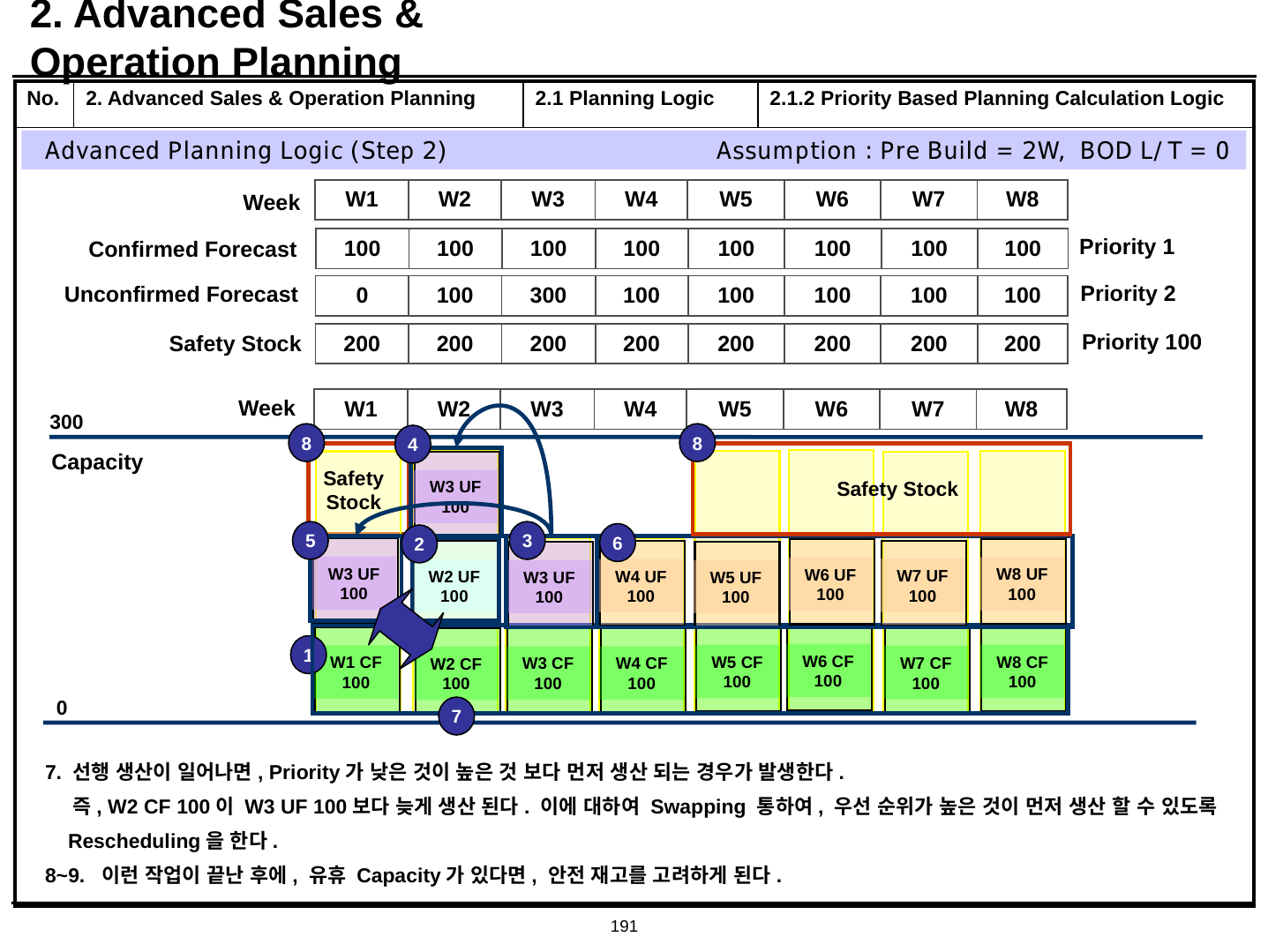

# 2. Advanced Sales & Operation Planning
| No. | 2. Advanced Sales & Operation Planning | 2.1 Planning Logic | 2.1.2 Priority Based Planning Calculation Logic |
| --- | --- | --- | --- |
|  |  |  |  |
Advanced Planning Logic (Step 2)                                      Assumption : Pre Build = 2W,  BOD L/T = 0
| W1 | W2 | W3 | W4 | W5 | W6 | W7 | W8 |
| --- | --- | --- | --- | --- | --- | --- | --- |
Week
Priority 1
Confirmed Forecast
| 100 | 100 | 100 | 100 | 100 | 100 | 100 | 100 |
| --- | --- | --- | --- | --- | --- | --- | --- |
Priority 2
Unconfirmed Forecast
| 0 | 100 | 300 | 100 | 100 | 100 | 100 | 100 |
| --- | --- | --- | --- | --- | --- | --- | --- |
Priority 100
Safety Stock
| 200 | 200 | 200 | 200 | 200 | 200 | 200 | 200 |
| --- | --- | --- | --- | --- | --- | --- | --- |
Week
| W1 | W2 | W3 | W4 | W5 | W6 | W7 | W8 |
| --- | --- | --- | --- | --- | --- | --- | --- |
300
8
8
4

Capacity

W3 UF 100

Safety Stock
Safety Stock
5
3
6
2

W3 UF 100

W8 UF 100

W6 UF 100

W7 UF 100

W2 UF 100

W4 UF 100

W3 UF 100

W5 UF 100

W6 CF 100

W8 CF 100

W5 CF 100

W1 CF 100

W7 CF 100

W3 CF 100

W4 CF 100

W2 CF 100
1
0
7

7. 선행 생산이 일어나면, Priority가 낮은 것이 높은 것 보다 먼저 생산 되는 경우가 발생한다.
    즉, W2 CF 100이 W3 UF 100보다 늦게 생산 된다. 이에 대하여 Swapping 통하여, 우선 순위가 높은 것이 먼저 생산 할 수 있도록
    Rescheduling을 한다.
8~9.  이런 작업이 끝난 후에, 유휴 Capacity가 있다면, 안전 재고를 고려하게 된다.
191